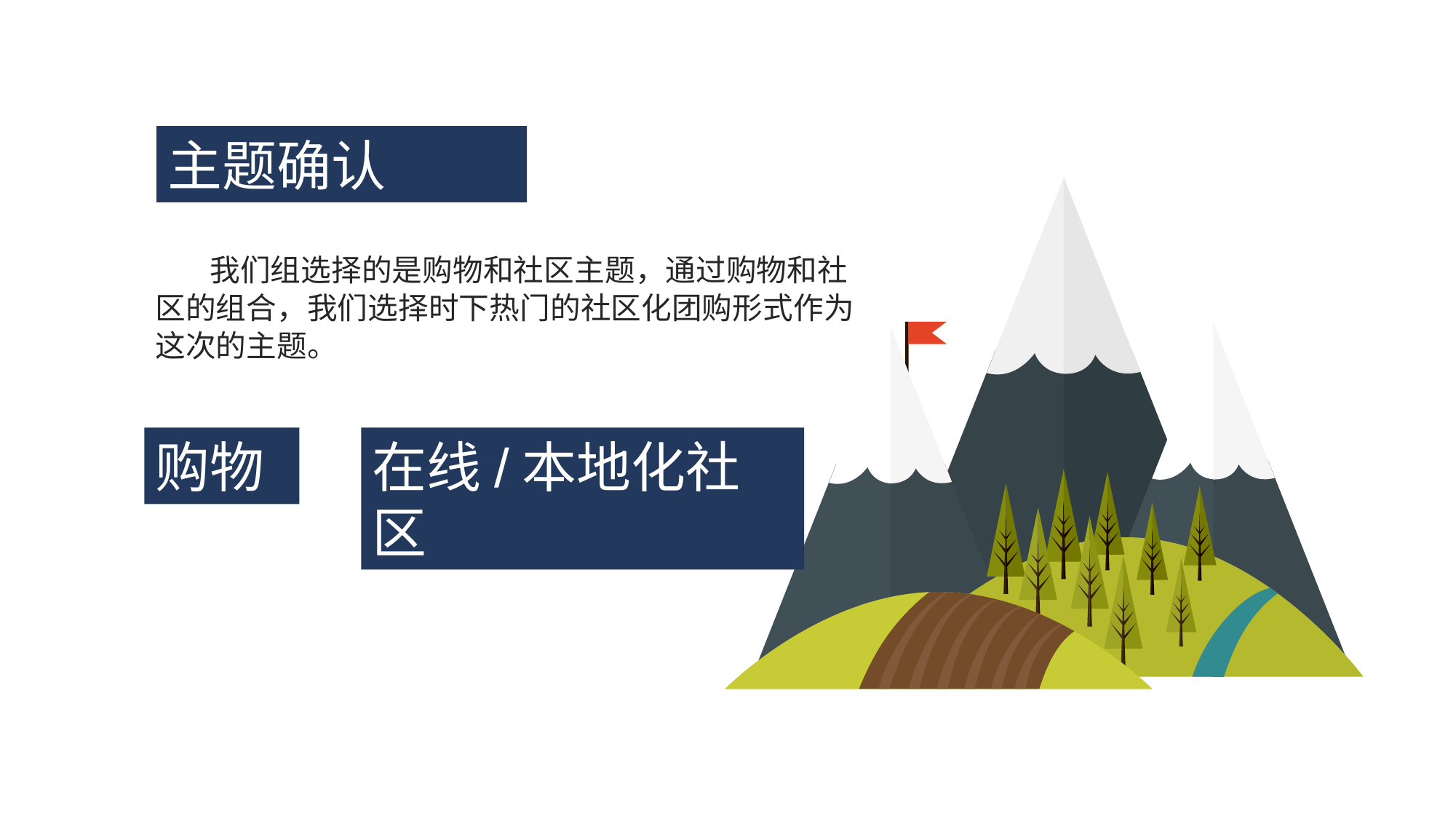

主题确认

我们组选择的是购物和社区主题，通过购物和社区的组合，我们选择时下热门的社区化团购形式作为这次的主题。
购物
在线/本地化社区